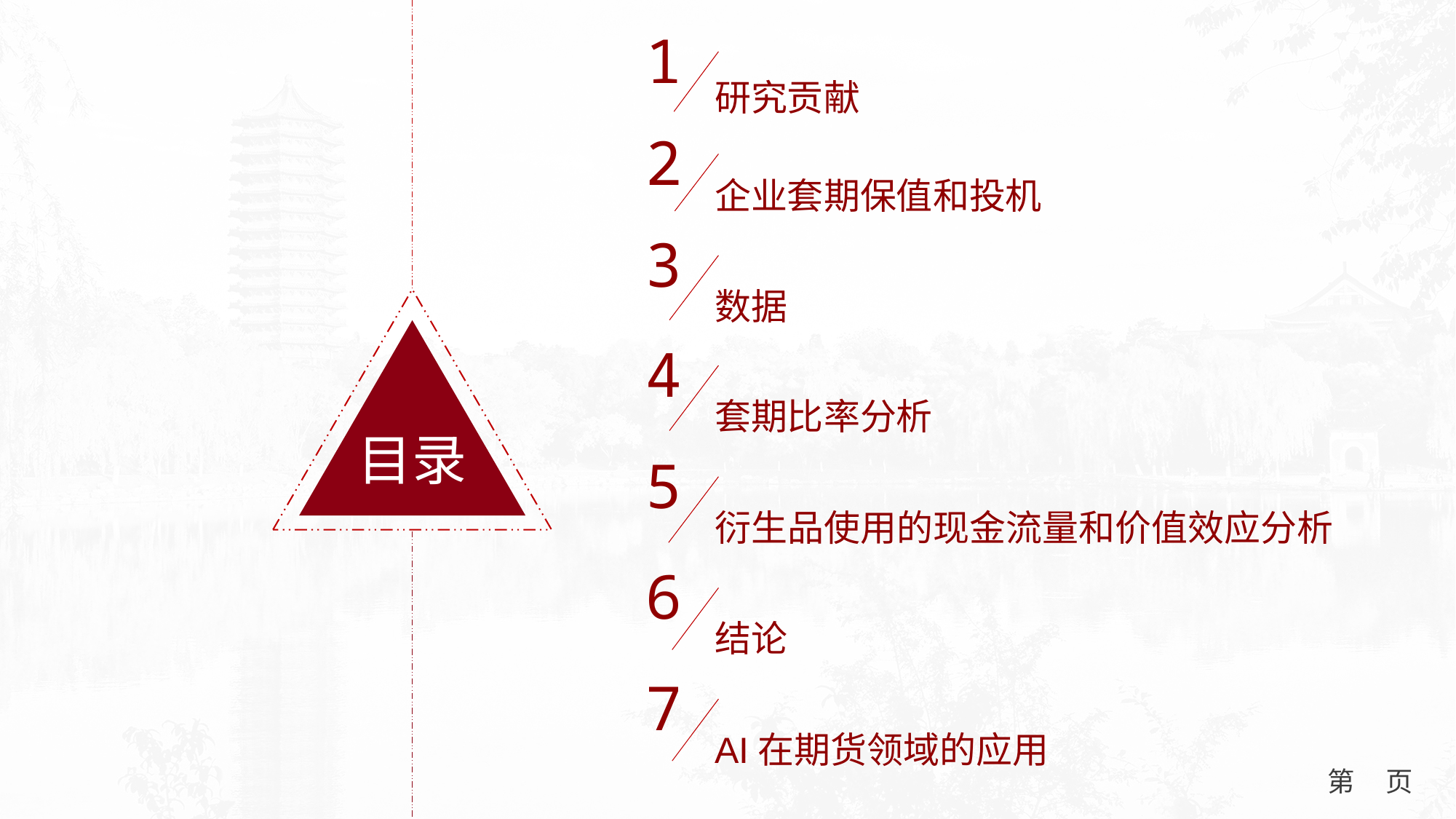

1
研究贡献
2
企业套期保值和投机
3
数据

目录
4
套期比率分析
5
衍生品使用的现金流量和价值效应分析
6
结论
7
AI在期货领域的应用
48